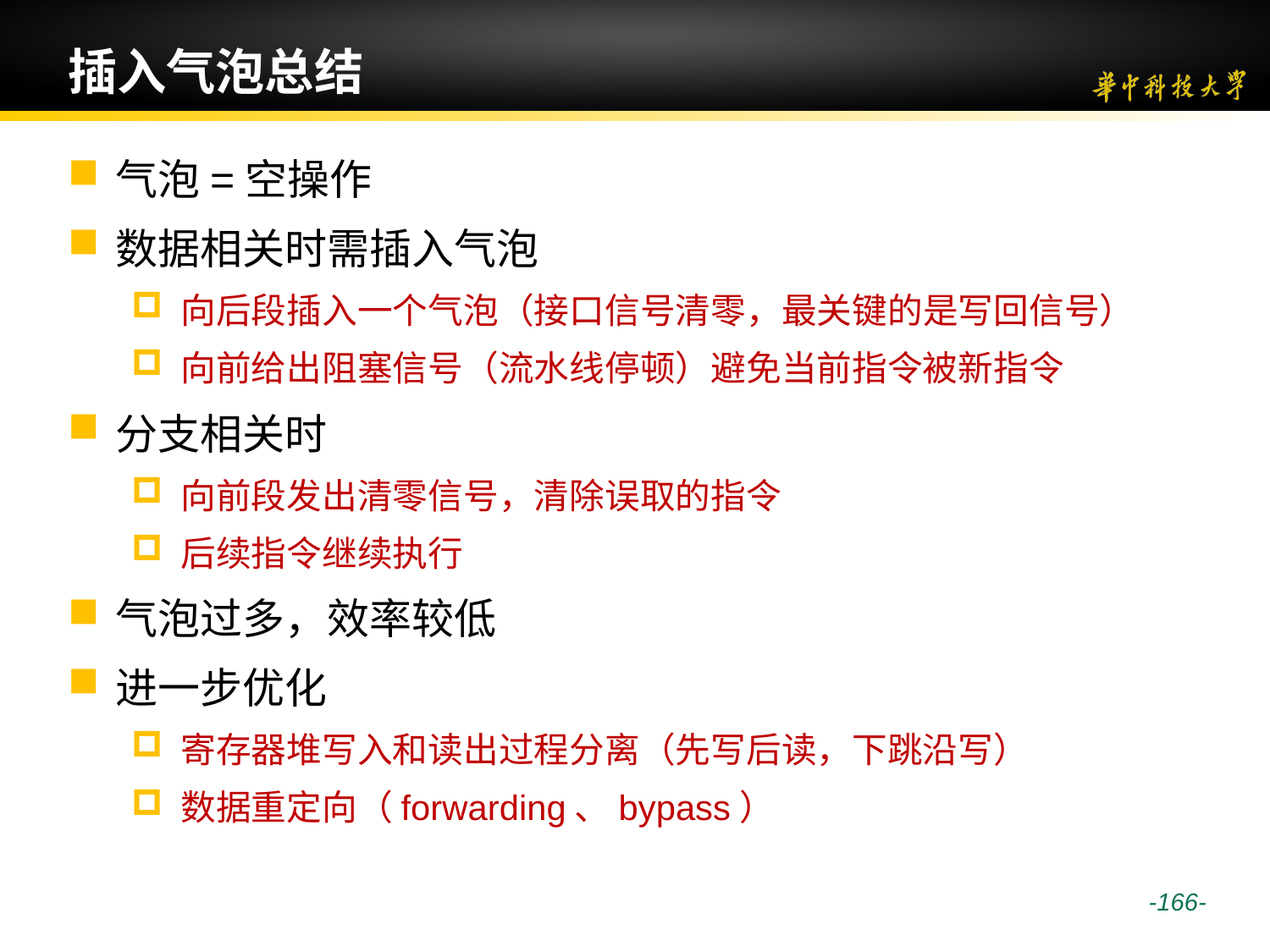

# 插入气泡总结
气泡=空操作
数据相关时需插入气泡
向后段插入一个气泡（接口信号清零，最关键的是写回信号）
向前给出阻塞信号（流水线停顿）避免当前指令被新指令
分支相关时
向前段发出清零信号，清除误取的指令
后续指令继续执行
气泡过多，效率较低
进一步优化
寄存器堆写入和读出过程分离（先写后读，下跳沿写）
数据重定向（forwarding、bypass）

 -166-